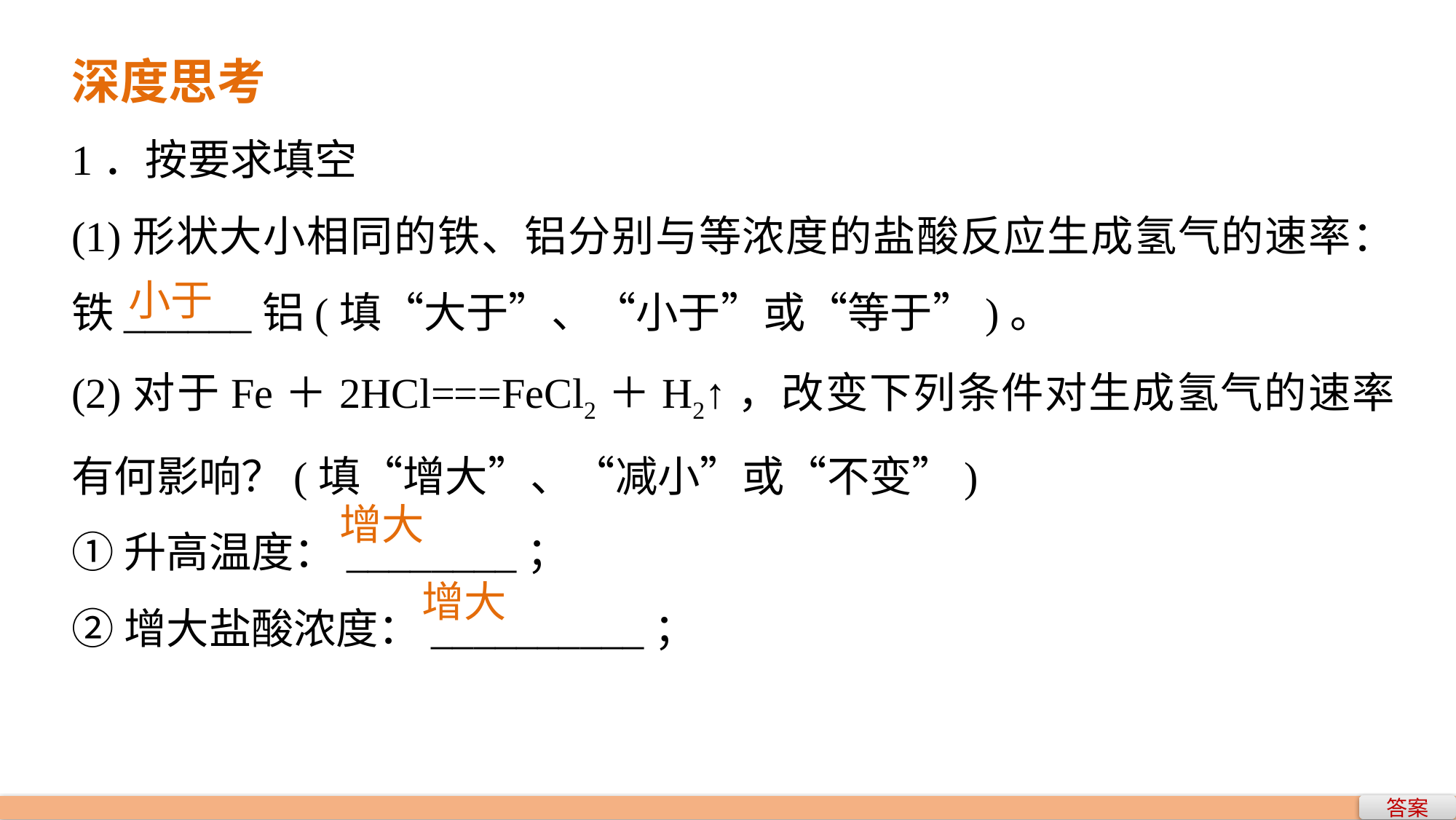

深度思考
1．按要求填空
(1)形状大小相同的铁、铝分别与等浓度的盐酸反应生成氢气的速率：铁______铝(填“大于”、“小于”或“等于”)。
(2)对于Fe＋2HCl===FeCl2＋H2↑，改变下列条件对生成氢气的速率有何影响？(填“增大”、“减小”或“不变”)
①升高温度：________；
②增大盐酸浓度：__________；
小于
增大
增大
答案